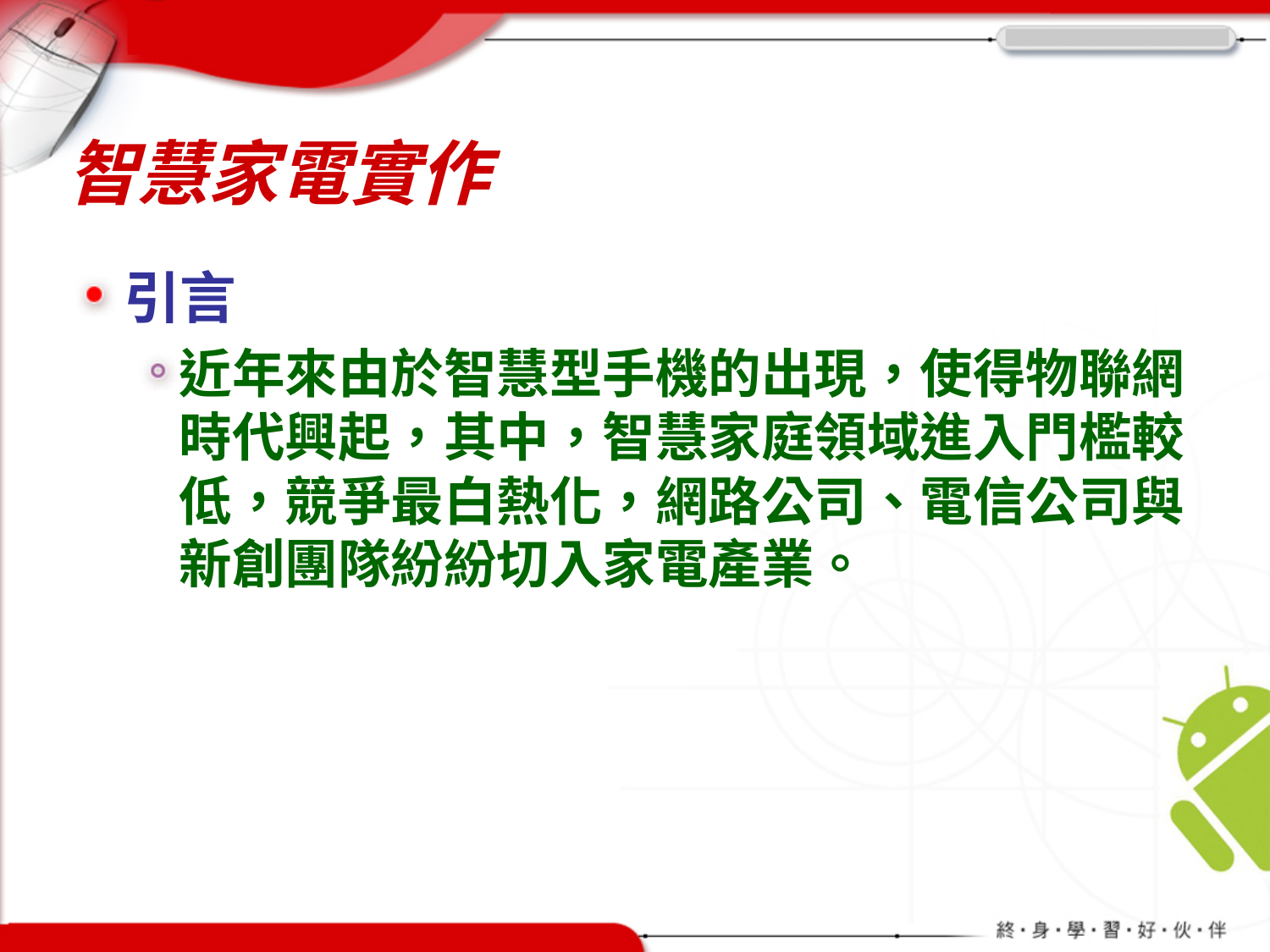

# 智慧家電實作
引言
近年來由於智慧型手機的出現，使得物聯網時代興起，其中，智慧家庭領域進入門檻較低，競爭最白熱化，網路公司、電信公司與新創團隊紛紛切入家電產業。